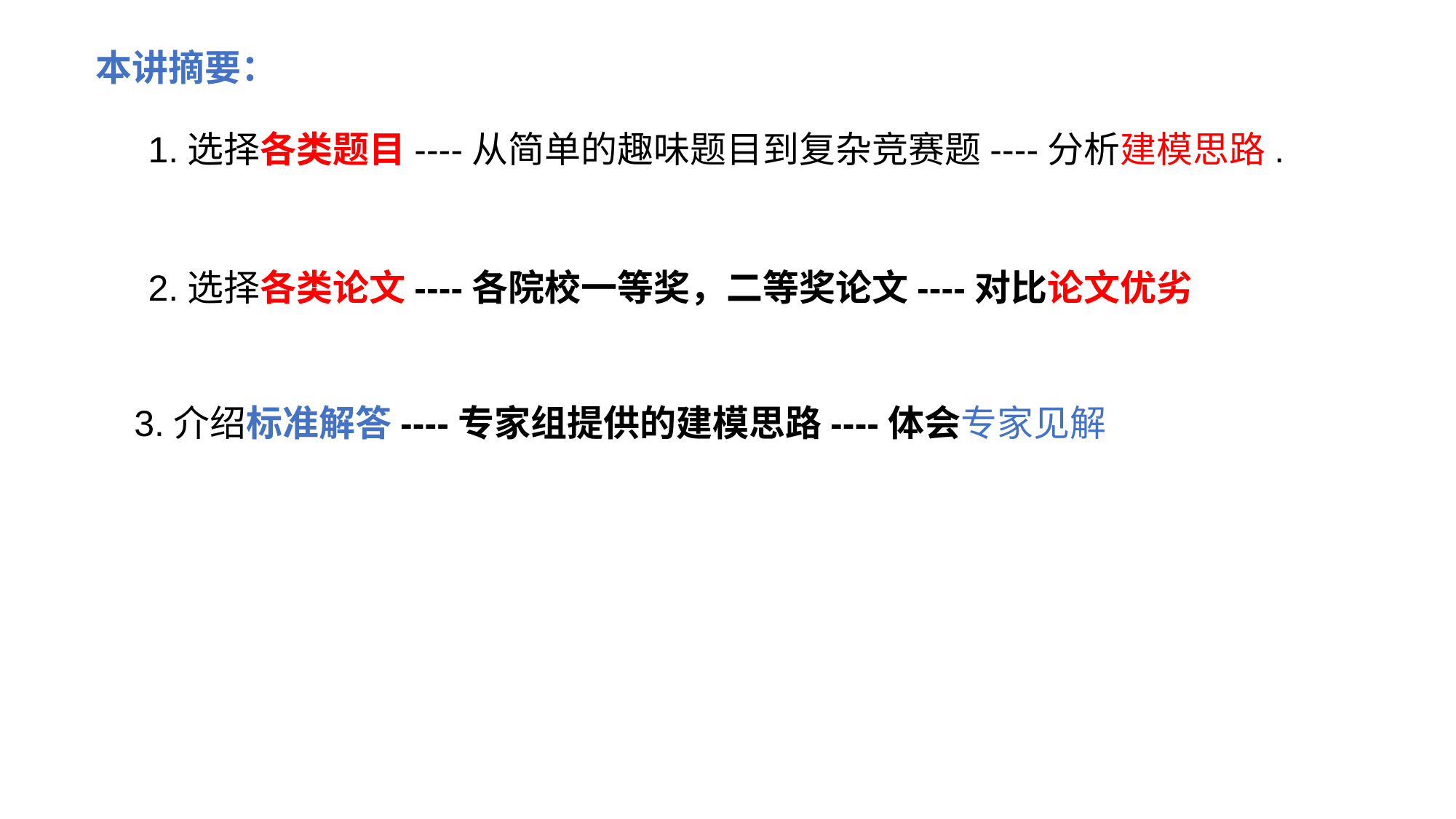

本讲摘要：
1.选择各类题目----从简单的趣味题目到复杂竞赛题----分析建模思路.
2.选择各类论文----各院校一等奖，二等奖论文----对比论文优劣
3.介绍标准解答----专家组提供的建模思路----体会专家见解